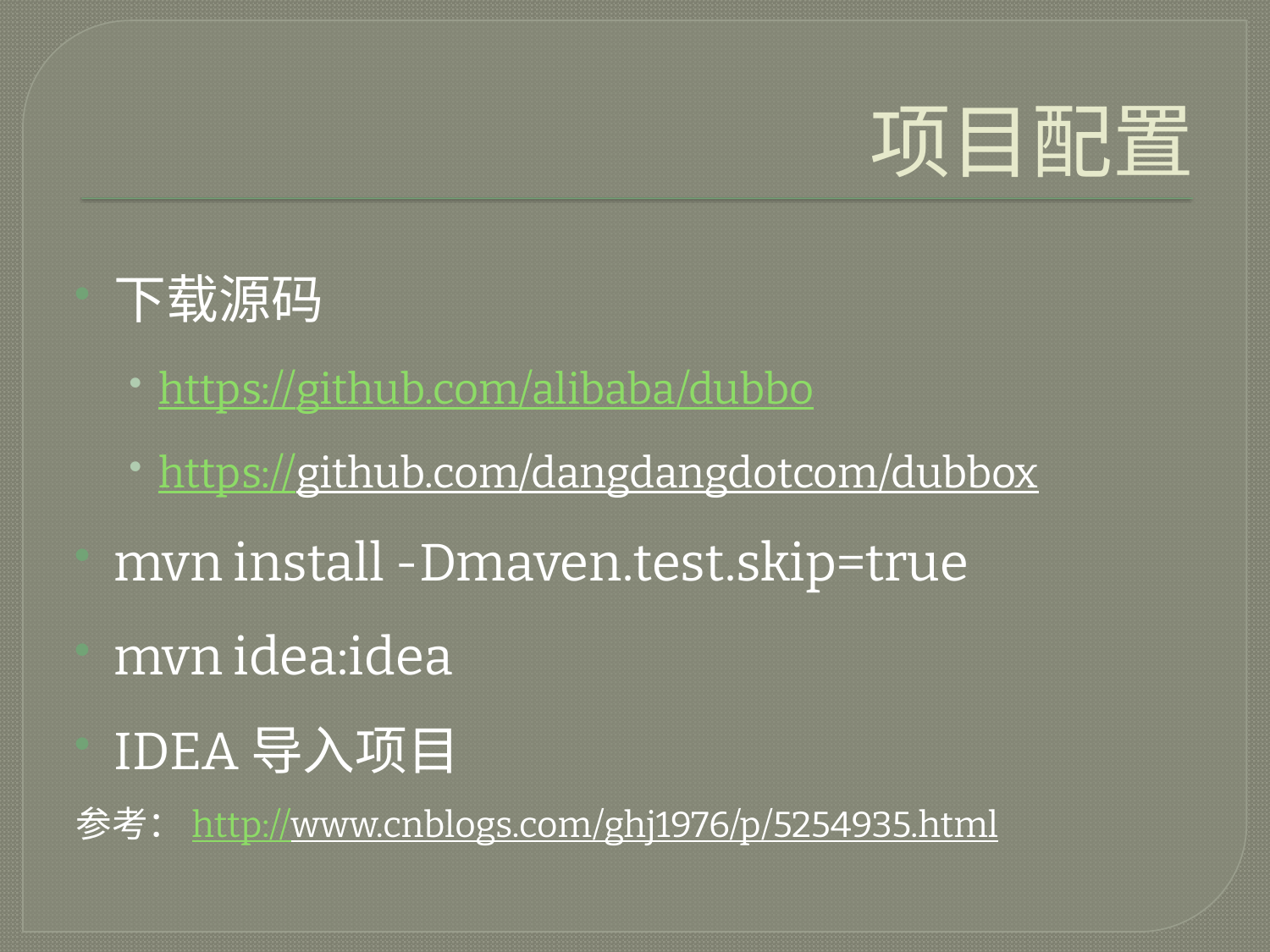

# 项目配置
下载源码
https://github.com/alibaba/dubbo
https://github.com/dangdangdotcom/dubbox
mvn install -Dmaven.test.skip=true
mvn idea:idea
IDEA导入项目
参考：http://www.cnblogs.com/ghj1976/p/5254935.html